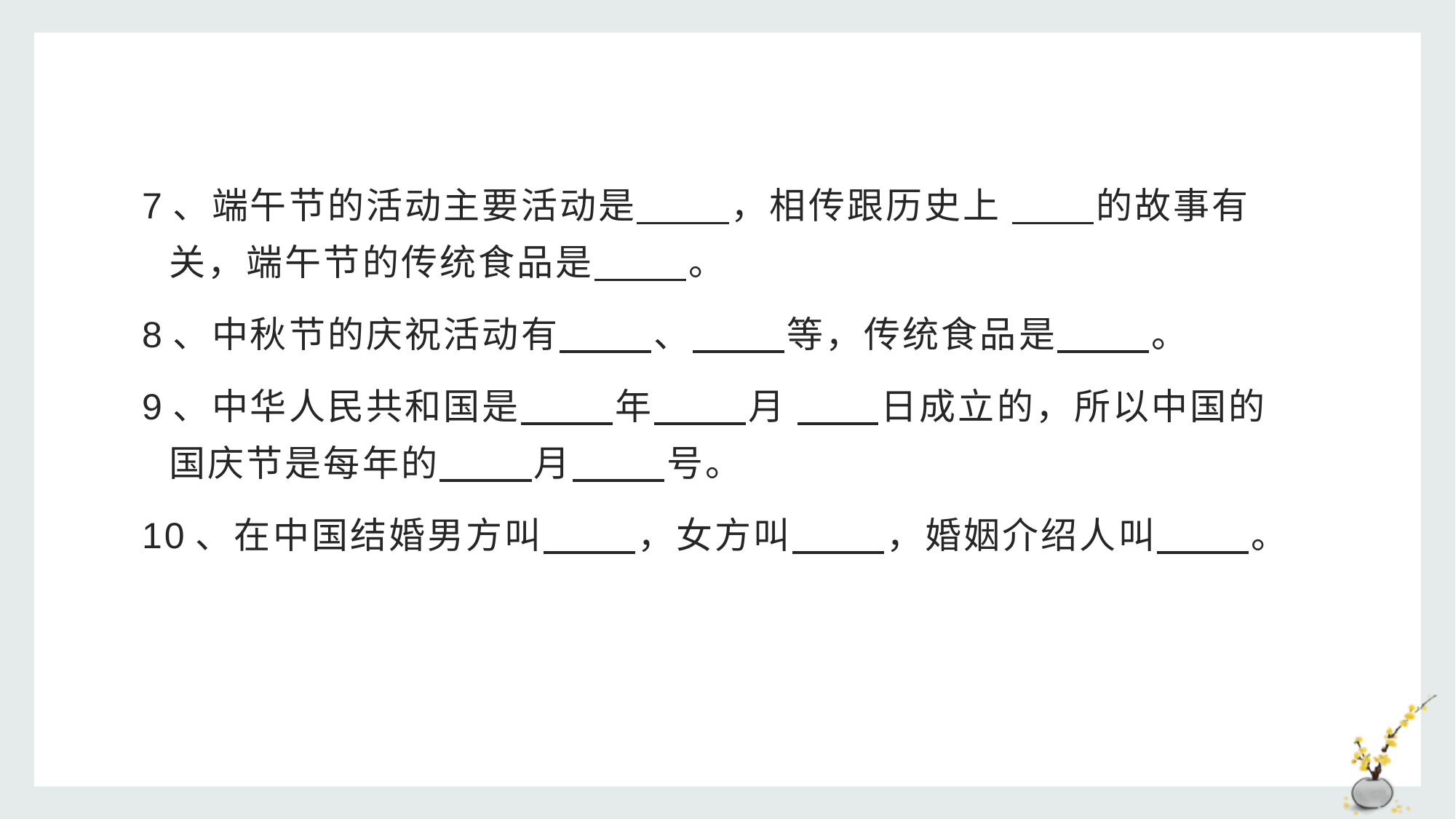

#
7、端午节的活动主要活动是         ，相传跟历史上         的故事有关，端午节的传统食品是         。
8、中秋节的庆祝活动有         、         等，传统食品是         。
9、中华人民共和国是         年         月         日成立的，所以中国的国庆节是每年的         月         号。
10、在中国结婚男方叫         ，女方叫         ，婚姻介绍人叫         。